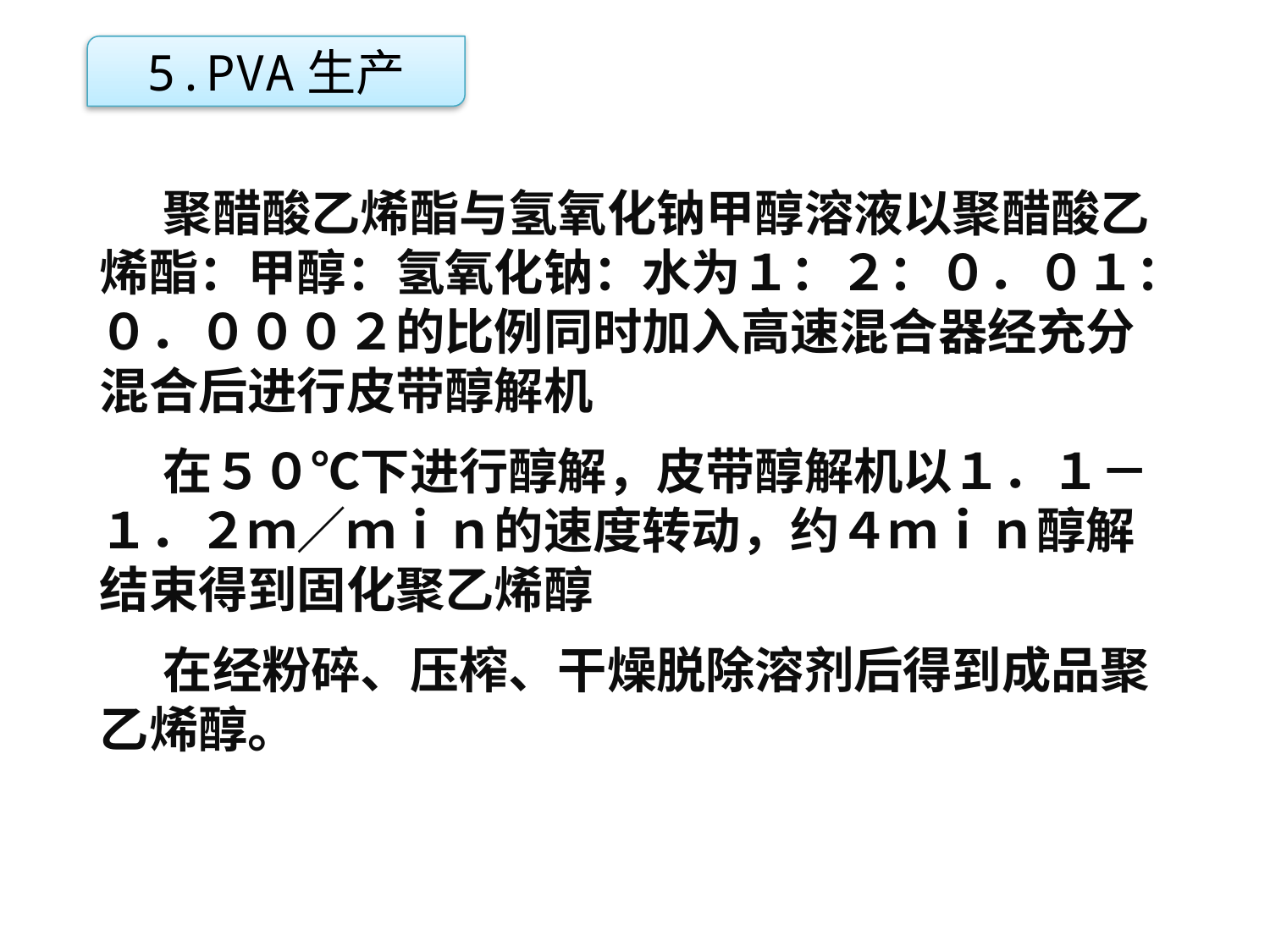

5.PVA生产
聚醋酸乙烯酯与氢氧化钠甲醇溶液以聚醋酸乙烯酯：甲醇：氢氧化钠：水为１：２：０．０１：０．０００２的比例同时加入高速混合器经充分混合后进行皮带醇解机
在５０℃下进行醇解，皮带醇解机以１．１－１．２ｍ／ｍｉｎ的速度转动，约４ｍｉｎ醇解结束得到固化聚乙烯醇
在经粉碎、压榨、干燥脱除溶剂后得到成品聚乙烯醇。
点击添加文本
点击添加文本
点击添加文本
点击添加文本